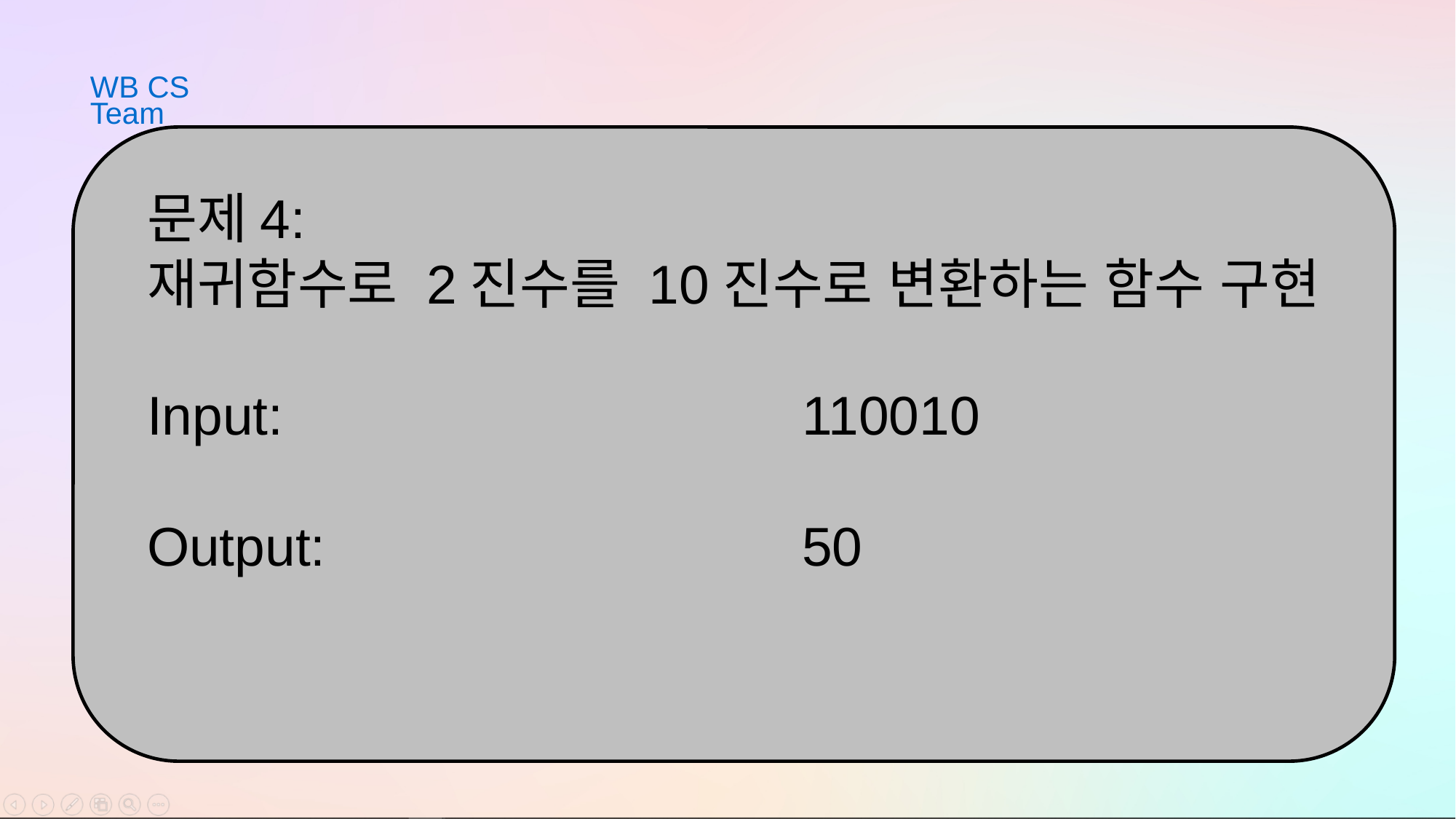

WB CS Team
문제4:
재귀함수로 2진수를 10진수로 변환하는 함수 구현

Input:					110010

Output:	 				50